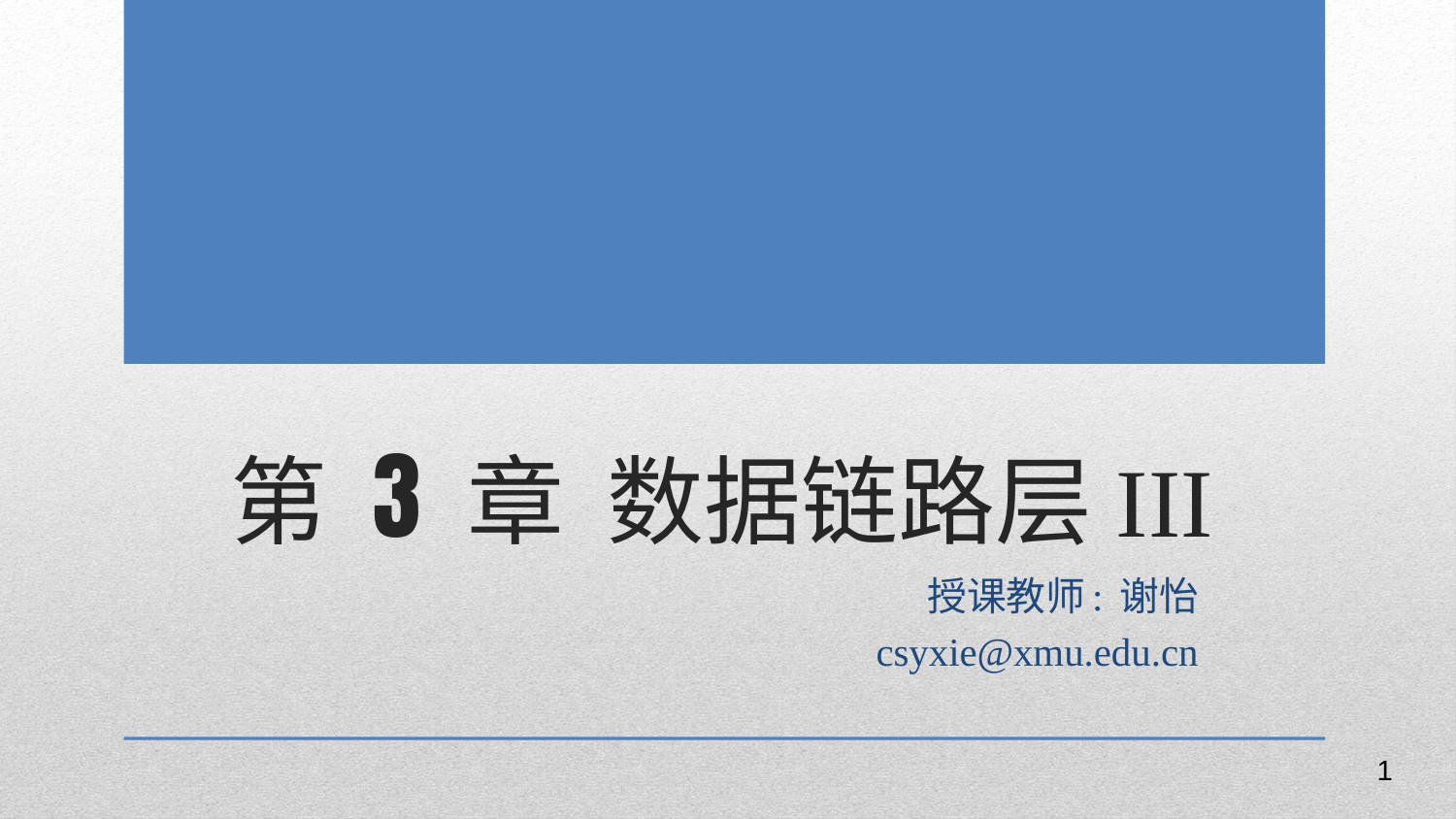

# 第 3 章  数据链路层III
授课教师: 谢怡
csyxie@xmu.edu.cn
1